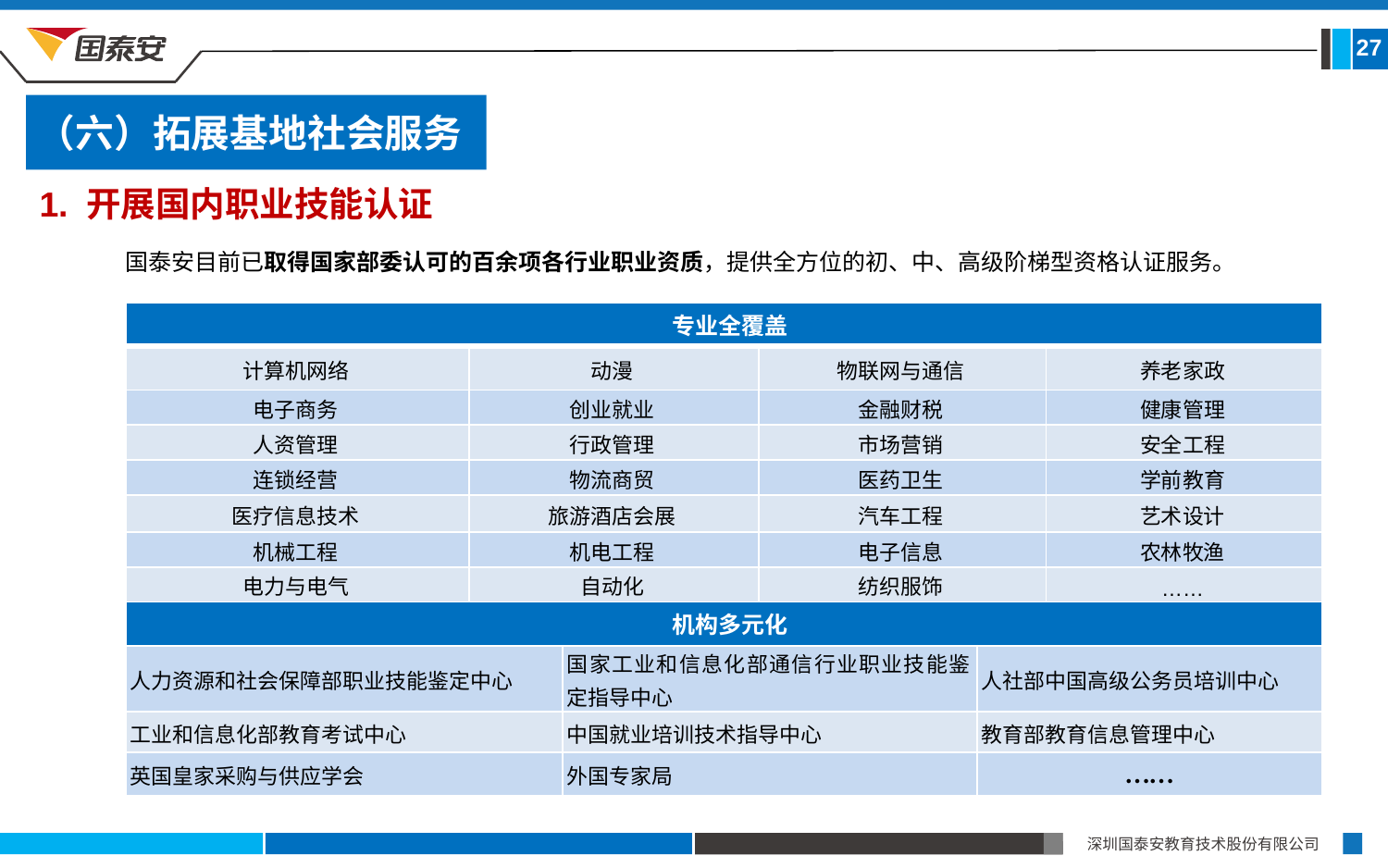

27
（六）拓展基地社会服务
1. 开展国内职业技能认证
国泰安目前已取得国家部委认可的百余项各行业职业资质，提供全方位的初、中、高级阶梯型资格认证服务。
| 专业全覆盖 |  |  |  |  |  |
| --- | --- | --- | --- | --- | --- |
| 计算机网络 | 动漫 |  | 物联网与通信 |  | 养老家政 |
| 电子商务 | 创业就业 |  | 金融财税 |  | 健康管理 |
| 人资管理 | 行政管理 |  | 市场营销 |  | 安全工程 |
| 连锁经营 | 物流商贸 |  | 医药卫生 |  | 学前教育 |
| 医疗信息技术 | 旅游酒店会展 |  | 汽车工程 |  | 艺术设计 |
| 机械工程 | 机电工程 |  | 电子信息 |  | 农林牧渔 |
| 电力与电气 | 自动化 |  | 纺织服饰 |  | …… |
| 机构多元化 |  |  |  |  |  |
| 人力资源和社会保障部职业技能鉴定中心 |  | 国家工业和信息化部通信行业职业技能鉴定指导中心 |  | 人社部中国高级公务员培训中心 |  |
| 工业和信息化部教育考试中心 |  | 中国就业培训技术指导中心 |  | 教育部教育信息管理中心 |  |
| 英国皇家采购与供应学会 |  | 外国专家局 |  | …… |  |